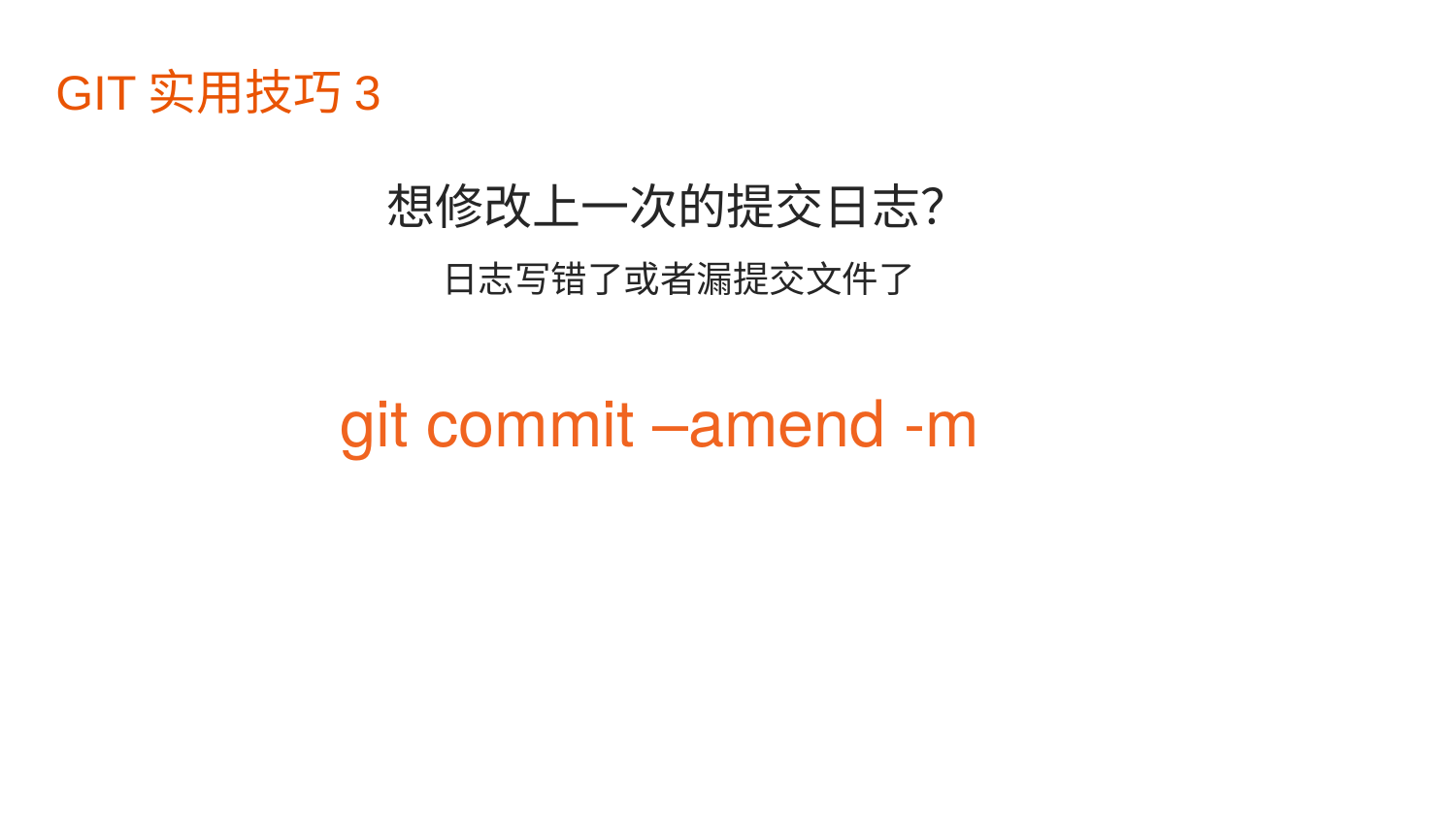

GIT实用技巧3
想修改上一次的提交日志？
日志写错了或者漏提交文件了

git commit –amend -m